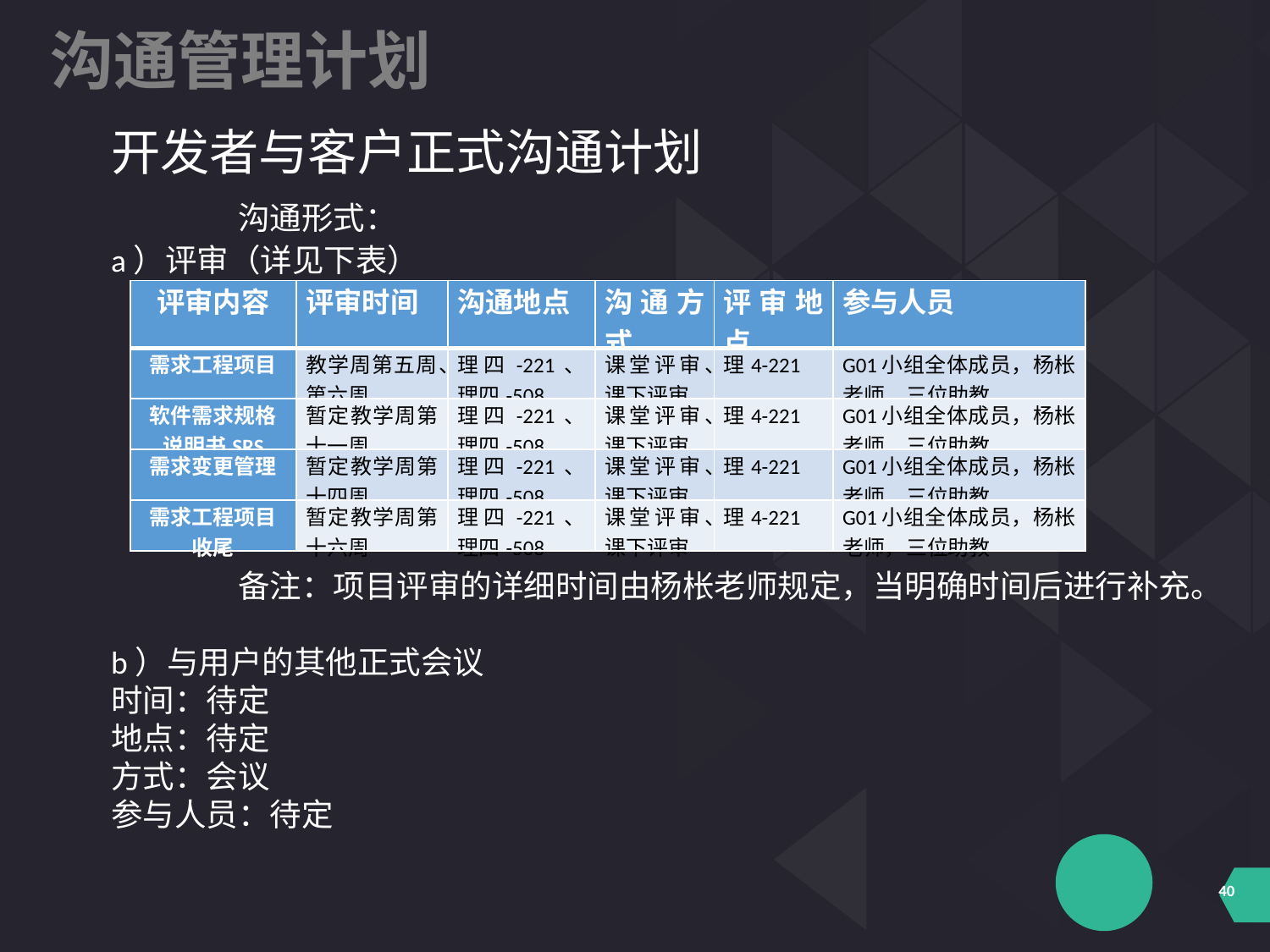

沟通管理计划
开发者与客户正式沟通计划
	沟通形式：
a）评审（详见下表）

	备注：项目评审的详细时间由杨枨老师规定，当明确时间后进行补充。

b）与用户的其他正式会议
时间：待定
地点：待定
方式：会议
参与人员：待定

| 评审内容 | 评审时间 | 沟通地点 | 沟通方式 | 评审地点 | 参与人员 |
| --- | --- | --- | --- | --- | --- |
| 需求工程项目 | 教学周第五周、第六周 | 理四-221、理四-508 | 课堂评审、课下评审 | 理4-221 | G01小组全体成员，杨枨老师，三位助教 |
| 软件需求规格说明书SRS | 暂定教学周第十一周 | 理四-221、理四-508 | 课堂评审、课下评审 | 理4-221 | G01小组全体成员，杨枨老师，三位助教 |
| 需求变更管理 | 暂定教学周第十四周 | 理四-221、理四-508 | 课堂评审、课下评审 | 理4-221 | G01小组全体成员，杨枨老师，三位助教 |
| 需求工程项目收尾 | 暂定教学周第十六周 | 理四-221、理四-508 | 课堂评审、课下评审 | 理4-221 | G01小组全体成员，杨枨老师，三位助教 |